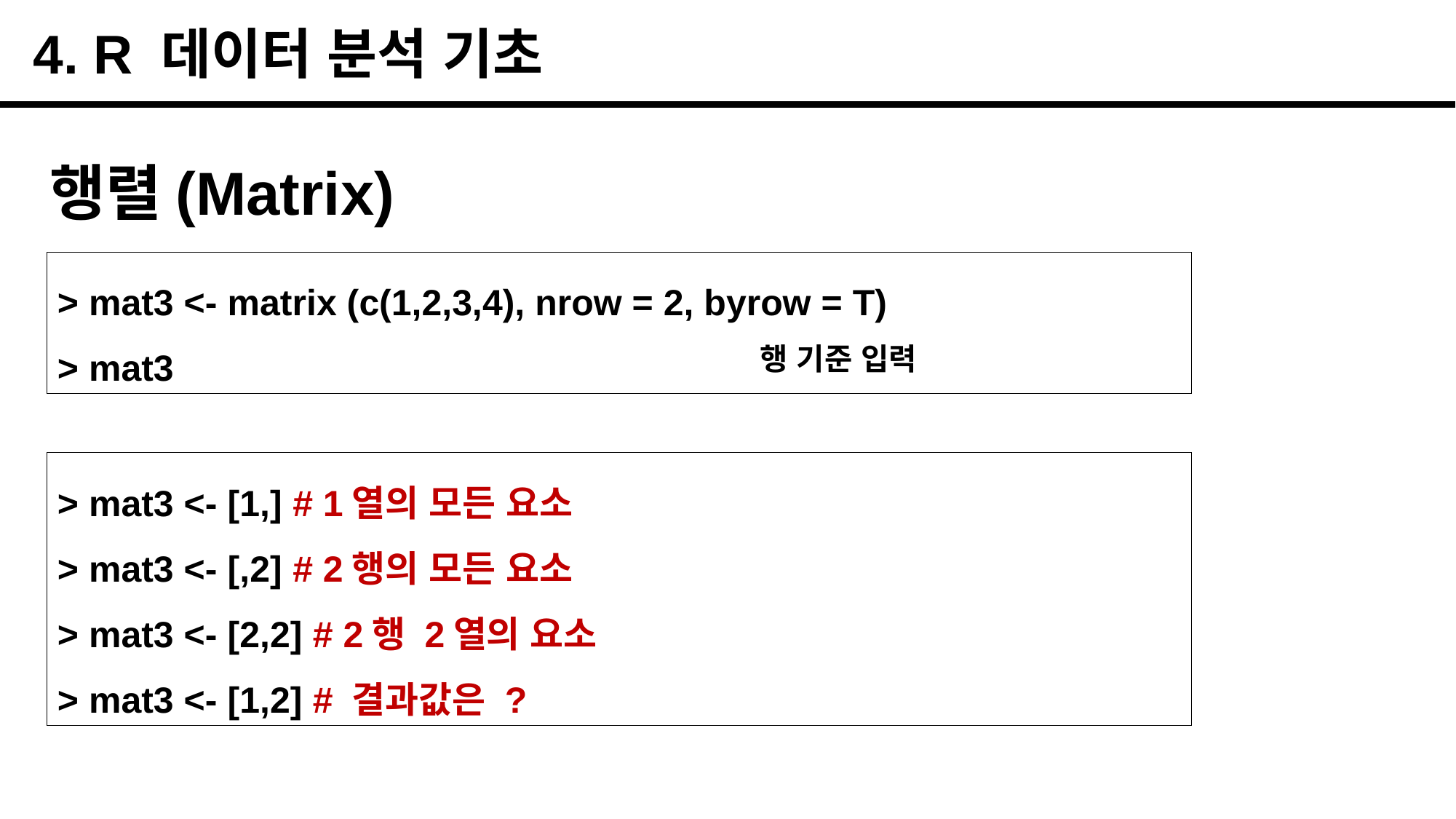

4. R 데이터 분석 기초
행렬(Matrix)
> mat3 <- matrix (c(1,2,3,4), nrow = 2, byrow = T)
> mat3
행 기준 입력
> mat3 <- [1,] # 1열의 모든 요소
> mat3 <- [,2] # 2행의 모든 요소
> mat3 <- [2,2] # 2행 2열의 요소
> mat3 <- [1,2] # 결과값은 ?